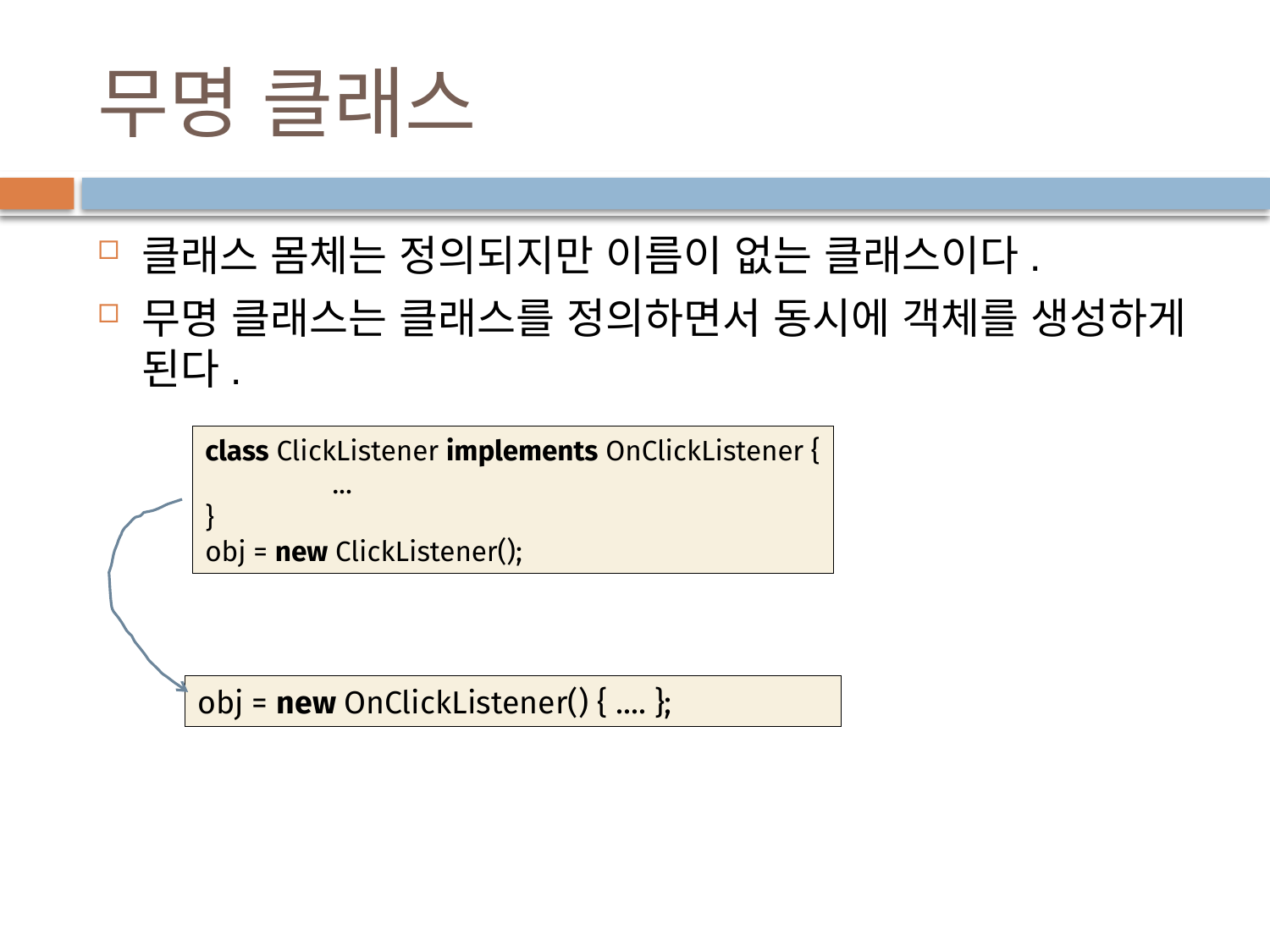

# 무명 클래스
클래스 몸체는 정의되지만 이름이 없는 클래스이다.
무명 클래스는 클래스를 정의하면서 동시에 객체를 생성하게 된다.

class ClickListener implements OnClickListener {
	...
}
obj = new ClickListener();

obj = new OnClickListener() { .... };